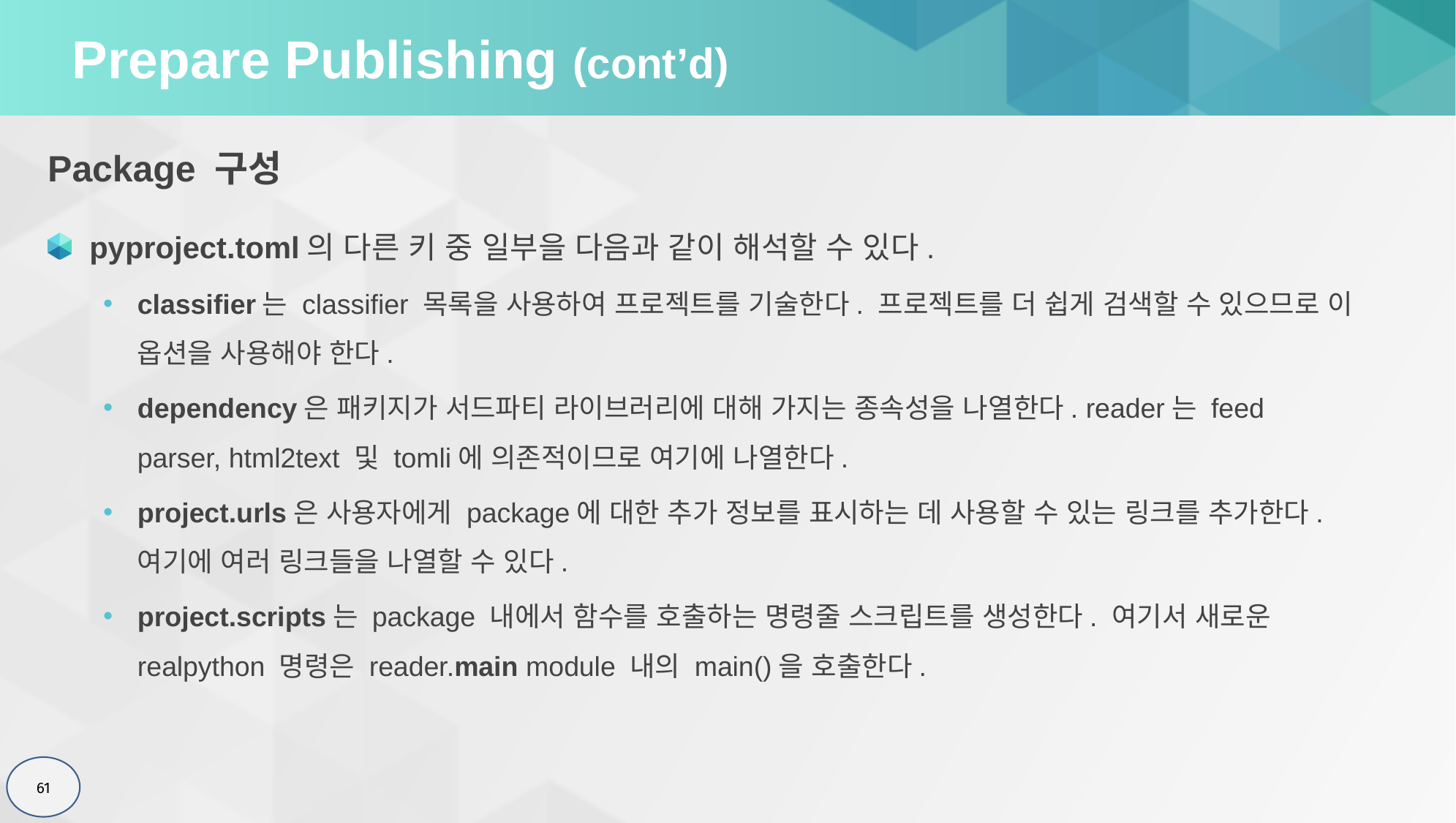

# Prepare Publishing (cont’d)
Package 구성
pyproject.toml의 다른 키 중 일부을 다음과 같이 해석할 수 있다.
classifier는 classifier 목록을 사용하여 프로젝트를 기술한다. 프로젝트를 더 쉽게 검색할 수 있으므로 이 옵션을 사용해야 한다.
dependency은 패키지가 서드파티 라이브러리에 대해 가지는 종속성을 나열한다. reader는 feed parser, html2text 및 tomli에 의존적이므로 여기에 나열한다.
project.urls은 사용자에게 package에 대한 추가 정보를 표시하는 데 사용할 수 있는 링크를 추가한다. 여기에 여러 링크들을 나열할 수 있다.
project.scripts는 package 내에서 함수를 호출하는 명령줄 스크립트를 생성한다. 여기서 새로운 realpython 명령은 reader.main module 내의 main()을 호출한다.